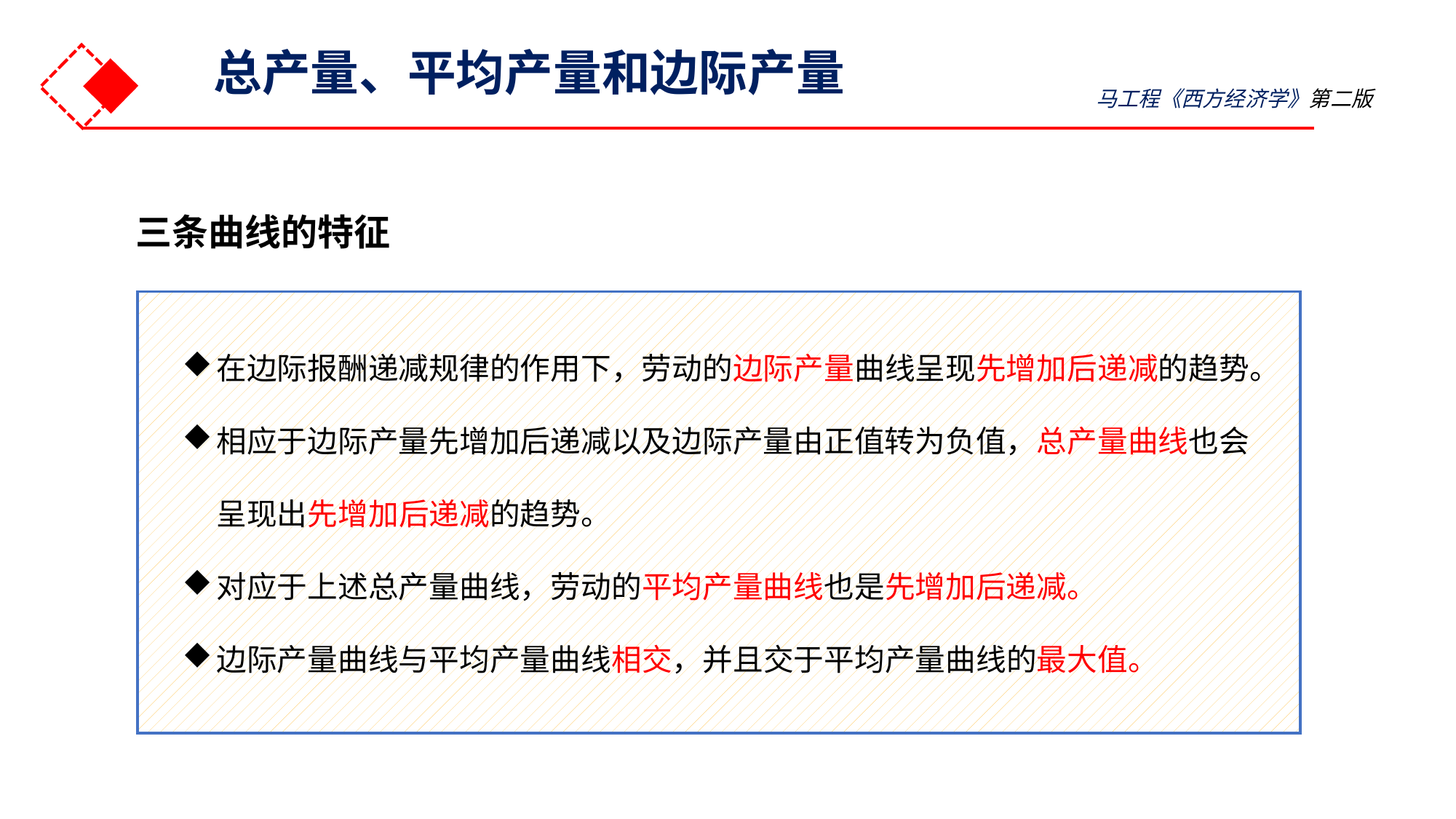

总产量、平均产量和边际产量

马工程《西方经济学》第二版
三条曲线的特征

在边际报酬递减规律的作用下，劳动的边际产量曲线呈现先增加后递减的趋势。
相应于边际产量先增加后递减以及边际产量由正值转为负值，总产量曲线也会呈现出先增加后递减的趋势。
对应于上述总产量曲线，劳动的平均产量曲线也是先增加后递减。
边际产量曲线与平均产量曲线相交，并且交于平均产量曲线的最大值。